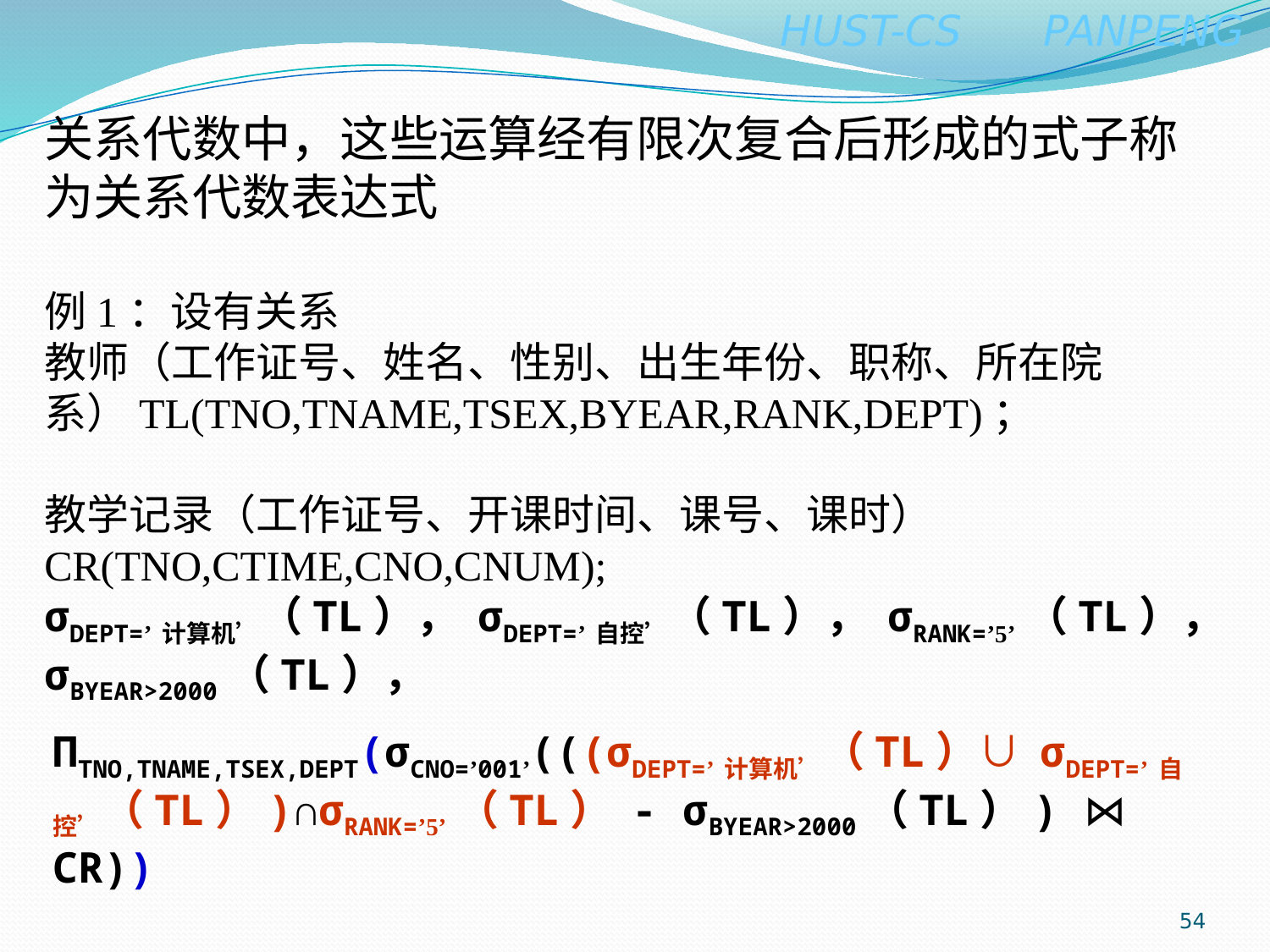

关系代数中，这些运算经有限次复合后形成的式子称为关系代数表达式

例1：设有关系
教师（工作证号、姓名、性别、出生年份、职称、所在院系）TL(TNO,TNAME,TSEX,BYEAR,RANK,DEPT)；

教学记录（工作证号、开课时间、课号、课时）
CR(TNO,CTIME,CNO,CNUM);
σDEPT=’计算机’（TL）， σDEPT=’自控’（TL）， σRANK=’5’（TL），
σBYEAR>2000（TL），
ПTNO,TNAME,TSEX,DEPT(σCNO=’001’(((σDEPT=’计算机’（TL）∪ σDEPT=’自控’（TL）)∩σRANK=’5’（TL） - σBYEAR>2000（TL）) ⋈ CR))
54